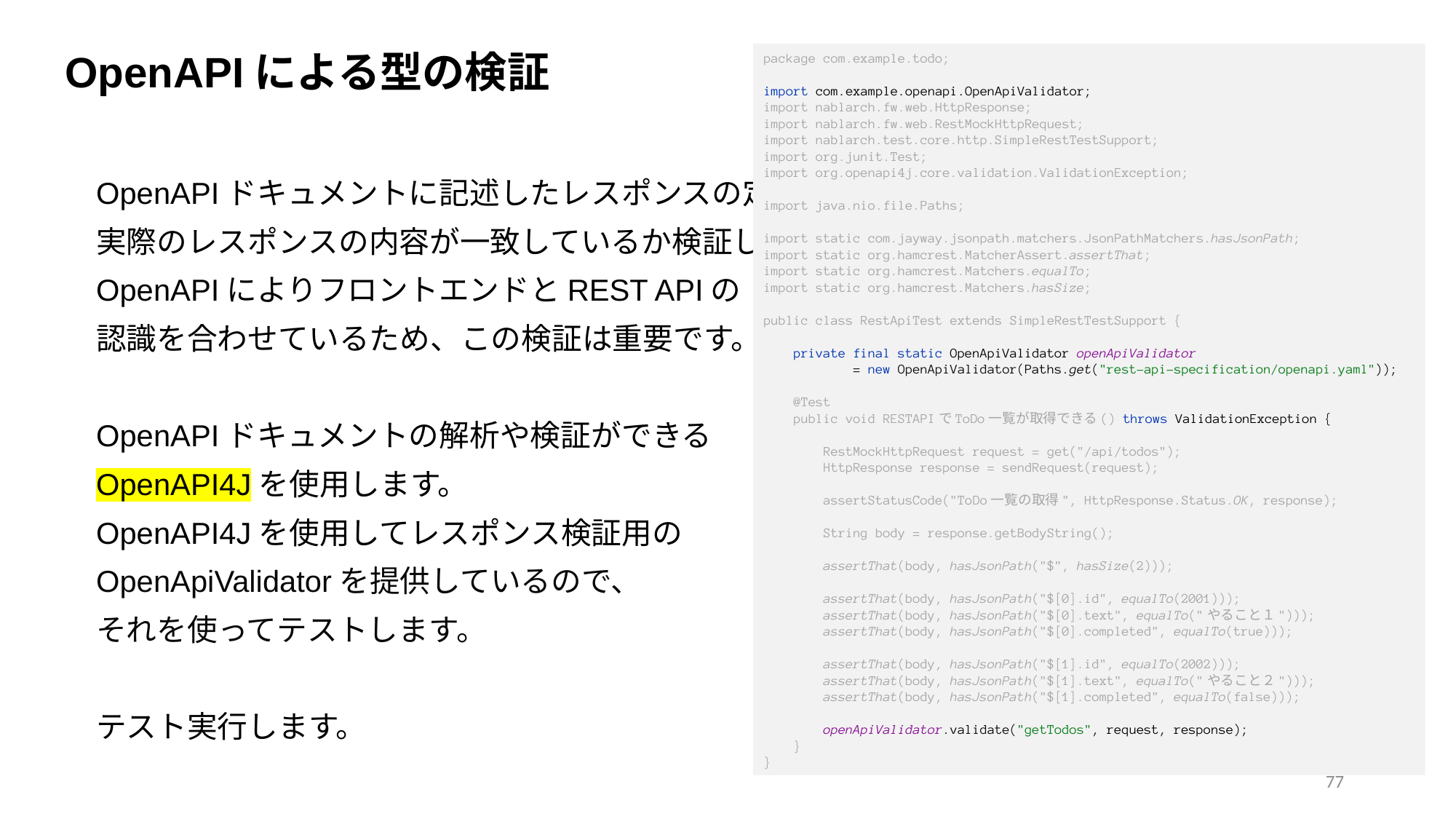

OpenAPIによる型の検証
package com.example.todo;
import com.example.openapi.OpenApiValidator;
import nablarch.fw.web.HttpResponse;
import nablarch.fw.web.RestMockHttpRequest;
import nablarch.test.core.http.SimpleRestTestSupport;
import org.junit.Test;
import org.openapi4j.core.validation.ValidationException;
import java.nio.file.Paths;
import static com.jayway.jsonpath.matchers.JsonPathMatchers.hasJsonPath;
import static org.hamcrest.MatcherAssert.assertThat;
import static org.hamcrest.Matchers.equalTo;
import static org.hamcrest.Matchers.hasSize;
public class RestApiTest extends SimpleRestTestSupport {
    private final static OpenApiValidator openApiValidator
            = new OpenApiValidator(Paths.get("rest-api-specification/openapi.yaml"));
    @Test
    public void RESTAPIでToDo一覧が取得できる() throws ValidationException {
        RestMockHttpRequest request = get("/api/todos");
        HttpResponse response = sendRequest(request);
        assertStatusCode("ToDo一覧の取得", HttpResponse.Status.OK, response);
        String body = response.getBodyString();
        assertThat(body, hasJsonPath("$", hasSize(2)));
        assertThat(body, hasJsonPath("$[0].id", equalTo(2001)));
        assertThat(body, hasJsonPath("$[0].text", equalTo("やること１")));
        assertThat(body, hasJsonPath("$[0].completed", equalTo(true)));
        assertThat(body, hasJsonPath("$[1].id", equalTo(2002)));
        assertThat(body, hasJsonPath("$[1].text", equalTo("やること２")));
        assertThat(body, hasJsonPath("$[1].completed", equalTo(false)));
        openApiValidator.validate("getTodos", request, response);
    }
}
OpenAPIドキュメントに記述したレスポンスの定義と、
実際のレスポンスの内容が一致しているか検証します。
OpenAPIによりフロントエンドとREST APIの
認識を合わせているため、この検証は重要です。

OpenAPIドキュメントの解析や検証ができる
OpenAPI4Jを使用します。
OpenAPI4Jを使用してレスポンス検証用の
OpenApiValidatorを提供しているので、
それを使ってテストします。

テスト実行します。
77